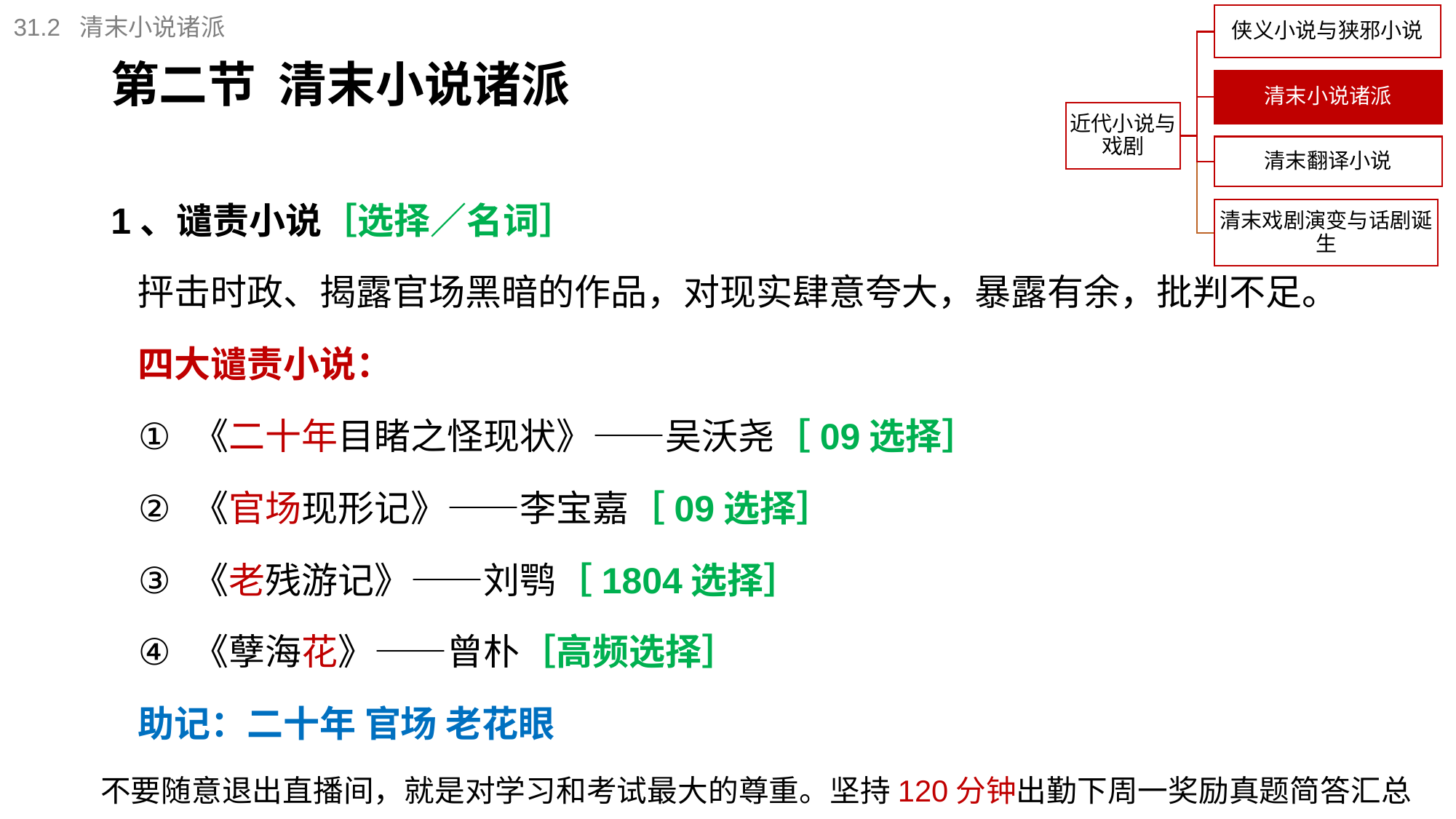

近代小说与戏剧
侠义小说与狭邪小说
清末小说诸派
清末翻译小说
清末戏剧演变与话剧诞生
31.2  清末小说诸派
# 第二节  清末小说诸派
1、谴责小说［选择／名词］
抨击时政、揭露官场黑暗的作品，对现实肆意夸大，暴露有余，批判不足。
四大谴责小说：
《二十年目睹之怪现状》——吴沃尧［09选择］
《官场现形记》——李宝嘉［09选择］
《老残游记》——刘鹗［1804选择］
《孽海花》——曾朴［高频选择］
助记：二十年 官场 老花眼